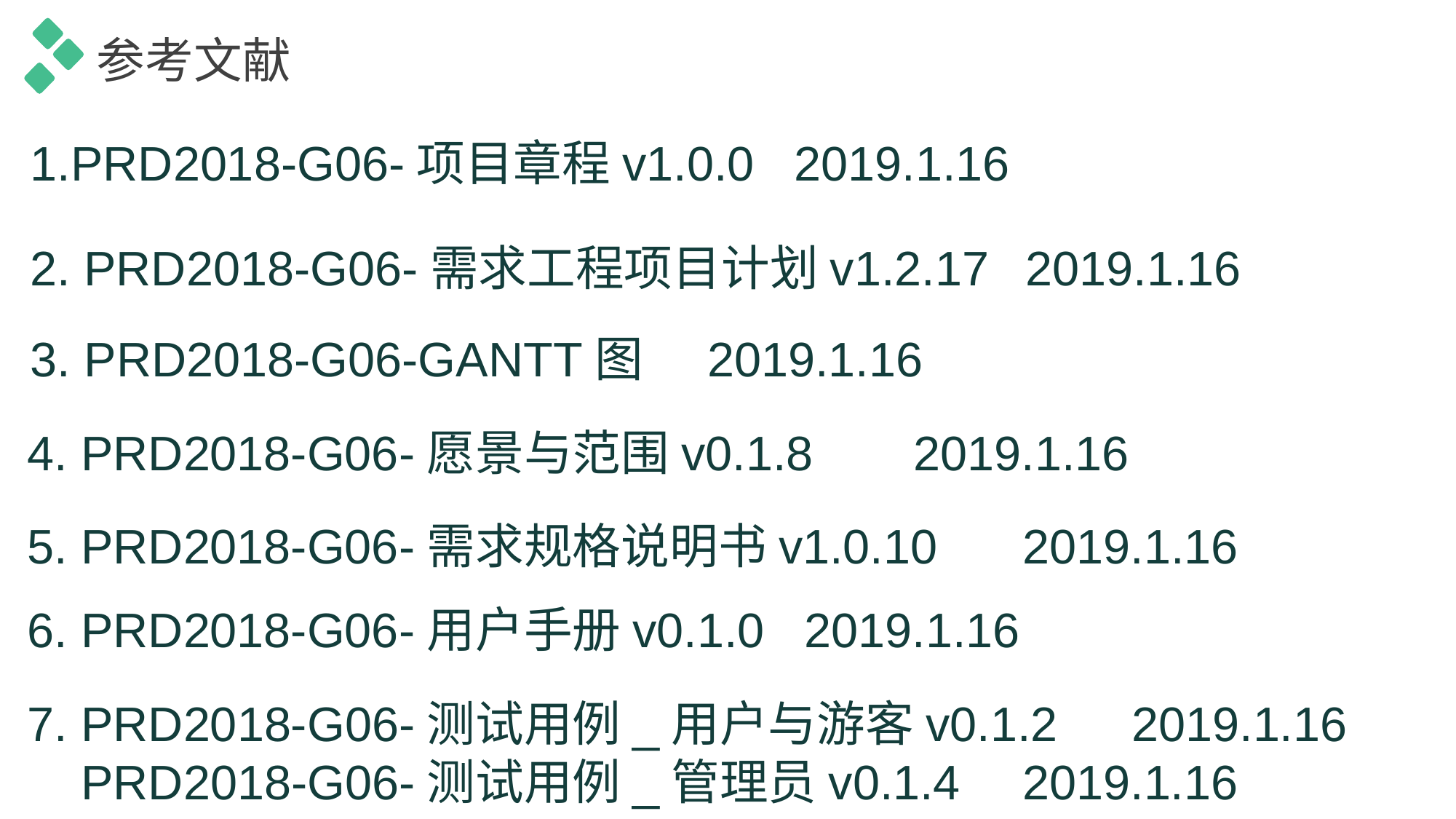

参考文献

1.PRD2018-G06-项目章程v1.0.0	2019.1.16
2. PRD2018-G06-需求工程项目计划v1.2.17	 2019.1.16
3. PRD2018-G06-GANTT图	 2019.1.16
4. PRD2018-G06-愿景与范围v0.1.8	 2019.1.16
5. PRD2018-G06-需求规格说明书v1.0.10	 2019.1.16
6. PRD2018-G06-用户手册v0.1.0	 2019.1.16
7. PRD2018-G06-测试用例_用户与游客v0.1.2	 2019.1.16
    PRD2018-G06-测试用例_管理员v0.1.4	 2019.1.16